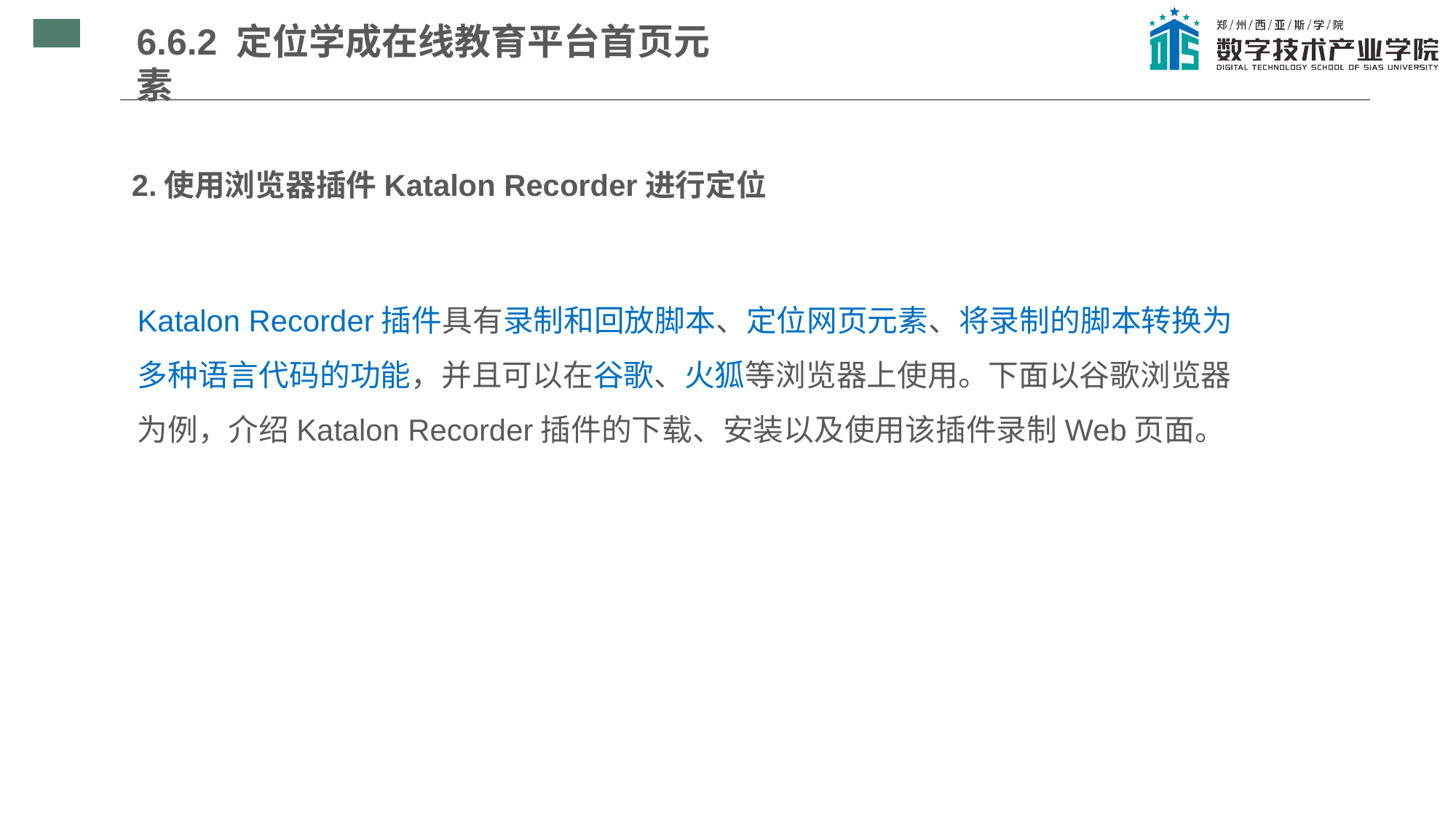

6.6.2 定位学成在线教育平台首页元素
2.使用浏览器插件Katalon Recorder进行定位
Katalon Recorder插件具有录制和回放脚本、定位网页元素、将录制的脚本转换为多种语言代码的功能，并且可以在谷歌、火狐等浏览器上使用。下面以谷歌浏览器为例，介绍Katalon Recorder插件的下载、安装以及使用该插件录制Web页面。